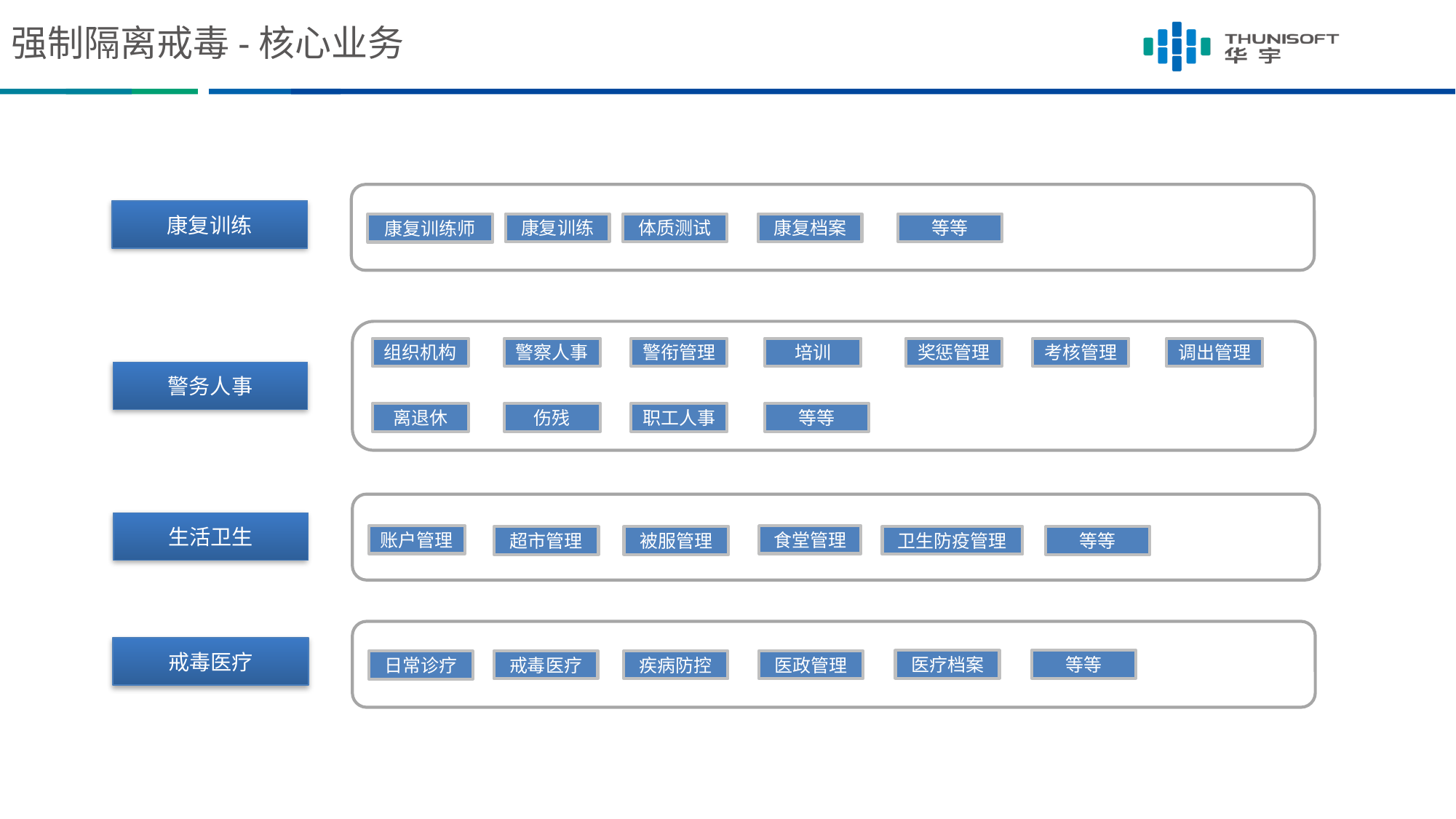

# 强制隔离戒毒-核心业务

康复训练
体质测试
康复档案
等等
康复训练
康复训练师

警察人事
警衔管理
培训
奖惩管理
考核管理
调出管理
组织机构
警务人事
离退休
伤残
职工人事
等等

生活卫生
食堂管理
账户管理
卫生防疫管理
超市管理
被服管理
等等

戒毒医疗
医疗档案
等等
疾病防控
医政管理
戒毒医疗
日常诊疗

23